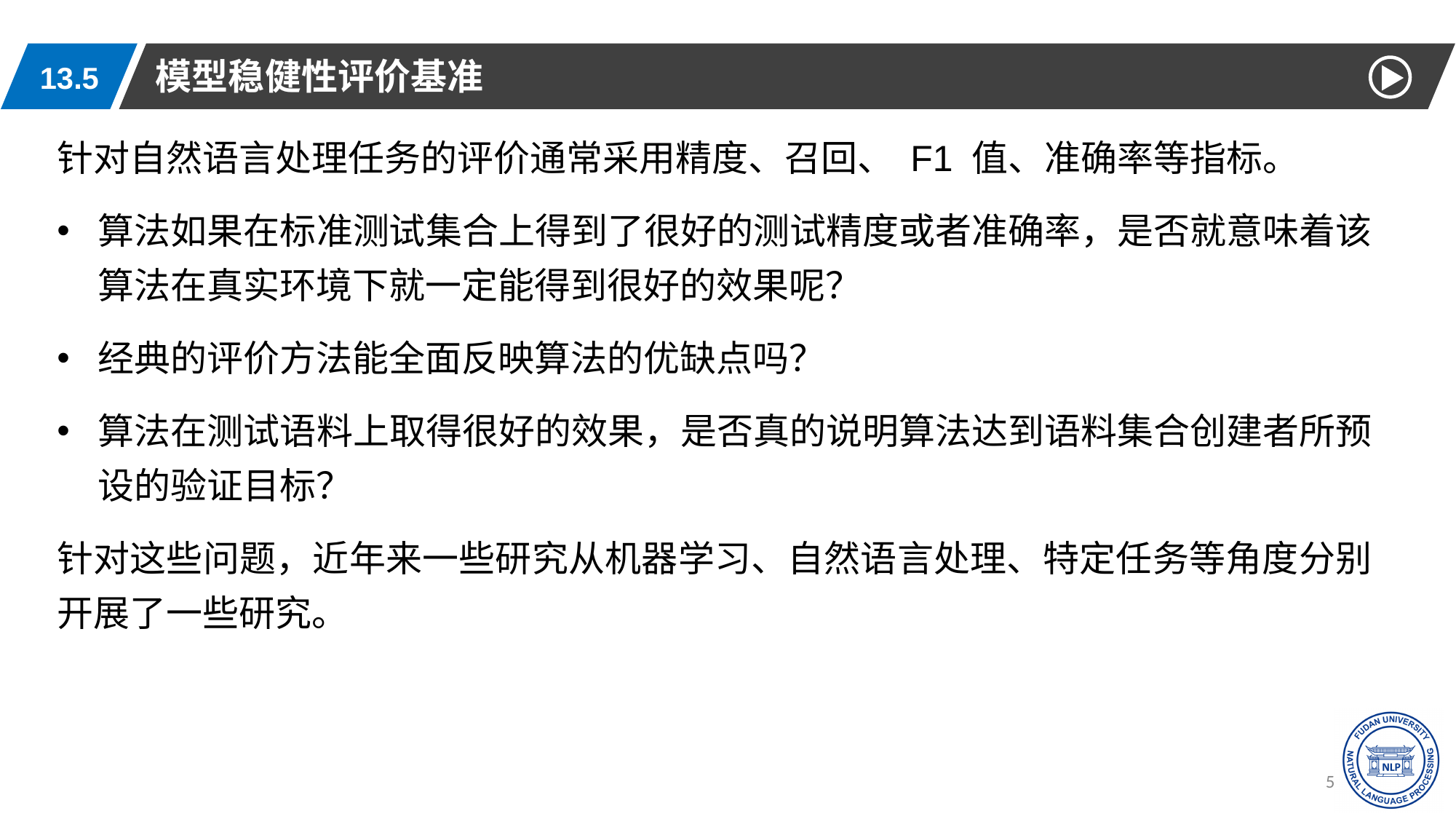

模型稳健性评价基准
13.5

针对自然语言处理任务的评价通常采用精度、召回、 F1 值、准确率等指标。
算法如果在标准测试集合上得到了很好的测试精度或者准确率，是否就意味着该算法在真实环境下就一定能得到很好的效果呢？
经典的评价方法能全面反映算法的优缺点吗？
算法在测试语料上取得很好的效果，是否真的说明算法达到语料集合创建者所预设的验证目标？
针对这些问题，近年来一些研究从机器学习、自然语言处理、特定任务等角度分别开展了一些研究。
54